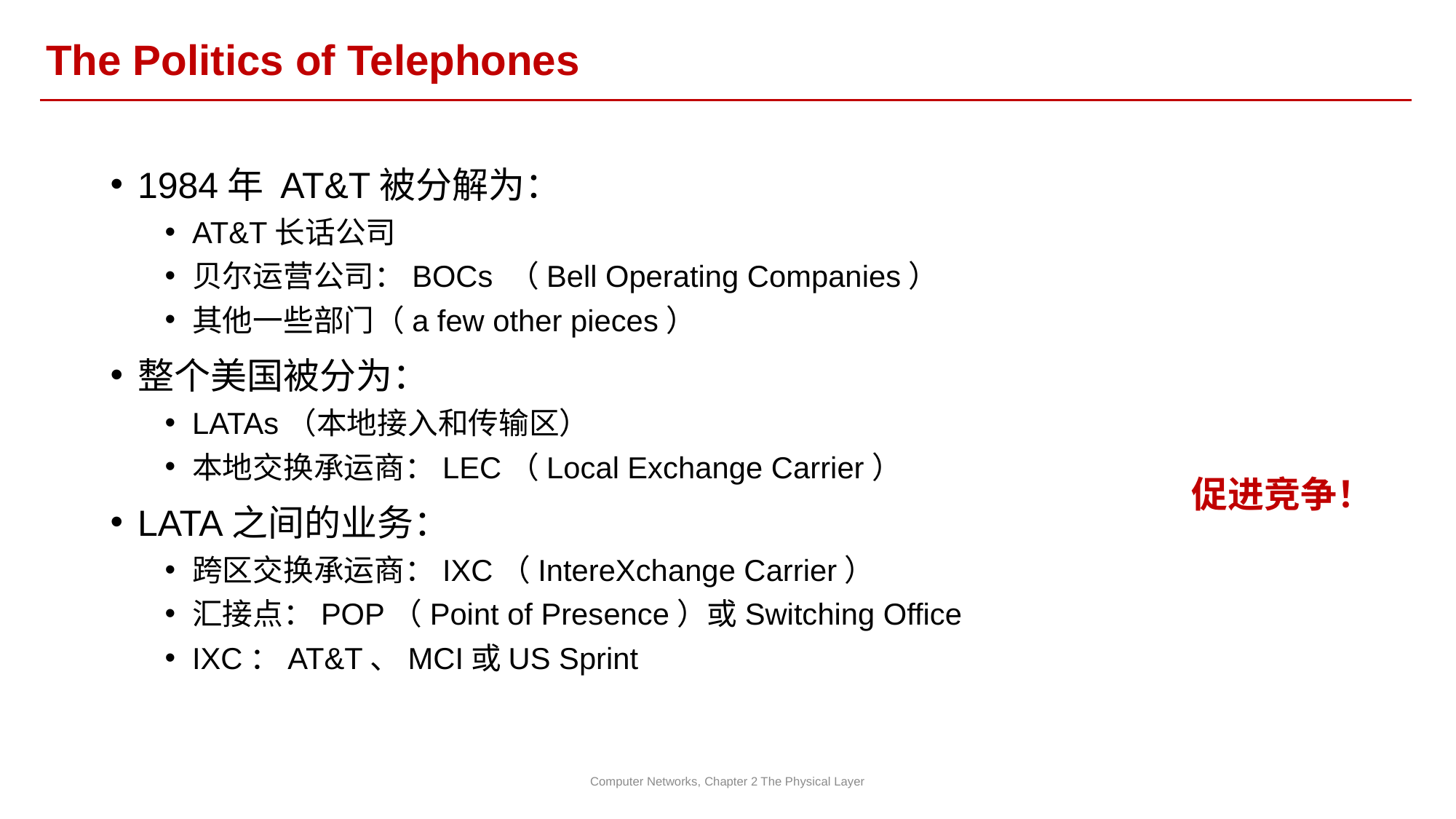

The Politics of Telephones
1984年 AT&T被分解为：
AT&T长话公司
贝尔运营公司：BOCs （Bell Operating Companies）
其他一些部门（a few other pieces）
整个美国被分为：
LATAs（本地接入和传输区）
本地交换承运商：LEC（Local Exchange Carrier）
LATA之间的业务：
跨区交换承运商：IXC（IntereXchange Carrier）
汇接点：POP（Point of Presence）或Switching Office
IXC：AT&T、MCI或US Sprint

促进竞争！
Computer Networks, Chapter 2 The Physical Layer